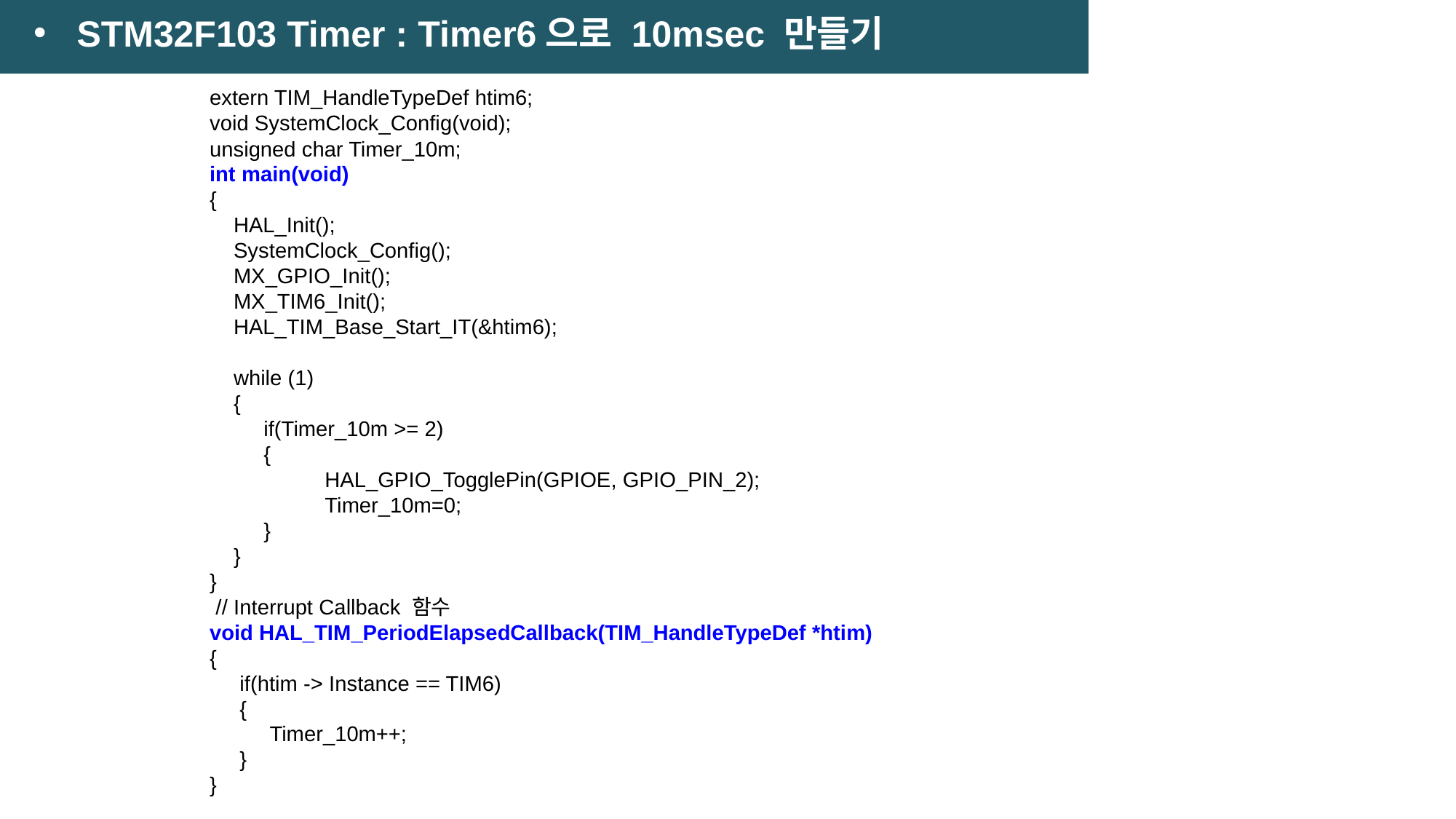

STM32F103 Timer : Timer6으로 10msec 만들기
extern TIM_HandleTypeDef htim6;
void SystemClock_Config(void);
unsigned char Timer_10m;
int main(void)
{
    HAL_Init();
    SystemClock_Config();
    MX_GPIO_Init();
    MX_TIM6_Init();
    HAL_TIM_Base_Start_IT(&htim6);

    while (1)
    {
         if(Timer_10m >= 2)
         {
	 HAL_GPIO_TogglePin(GPIOE, GPIO_PIN_2);
	 Timer_10m=0;
         }
    }
}
 // Interrupt Callback 함수
void HAL_TIM_PeriodElapsedCallback(TIM_HandleTypeDef *htim)
{
     if(htim -> Instance == TIM6)
     {
          Timer_10m++;
     }
}